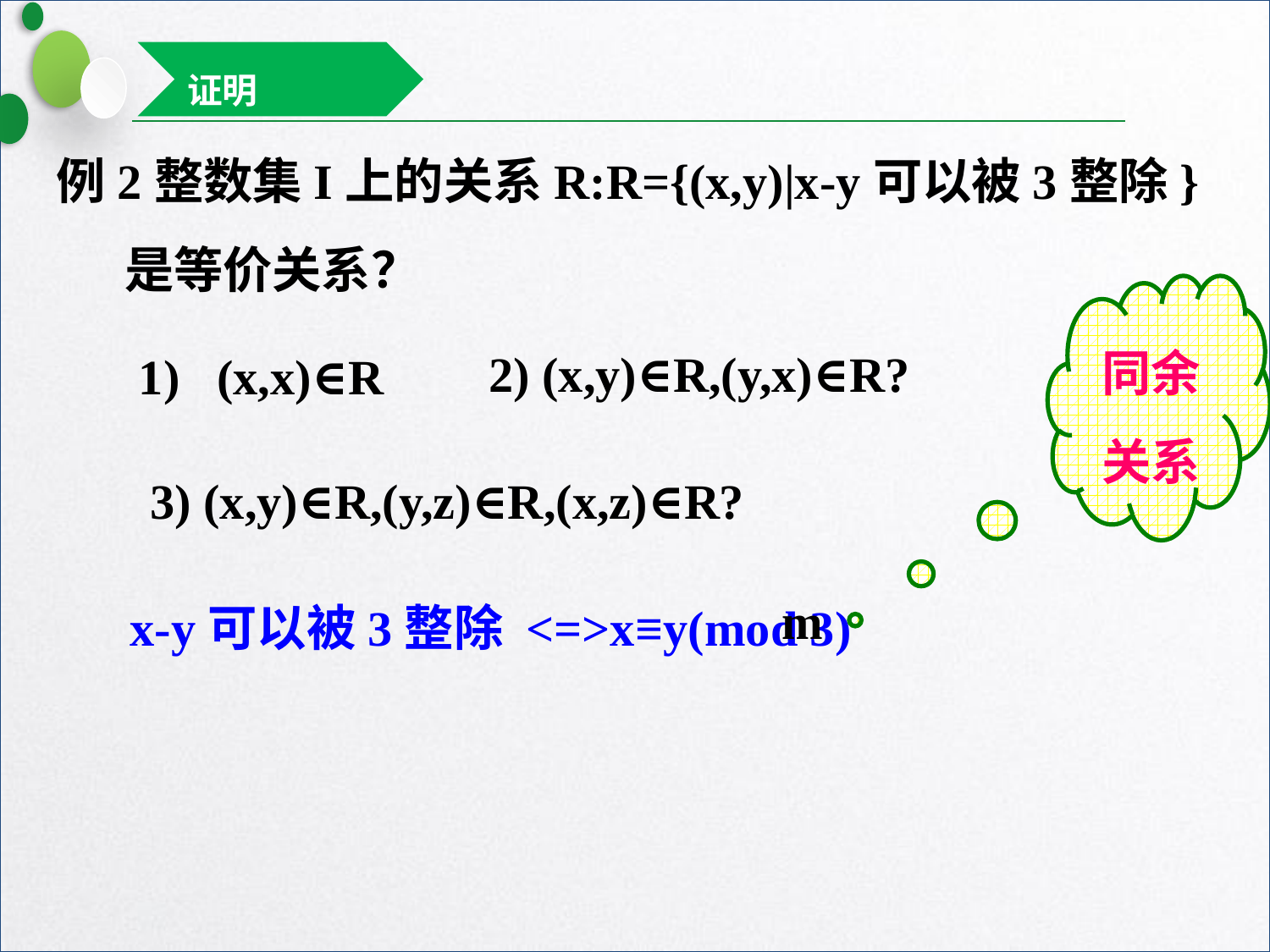

证明
例2整数集I上的关系R:R={(x,y)|x-y可以被3整除}
     是等价关系？
同余关系
2) (x,y)∈R,(y,x)∈R?
1)   (x,x)∈R
3) (x,y)∈R,(y,z)∈R,(x,z)∈R?
m
x-y可以被3整除 <=>x≡y(mod 3)